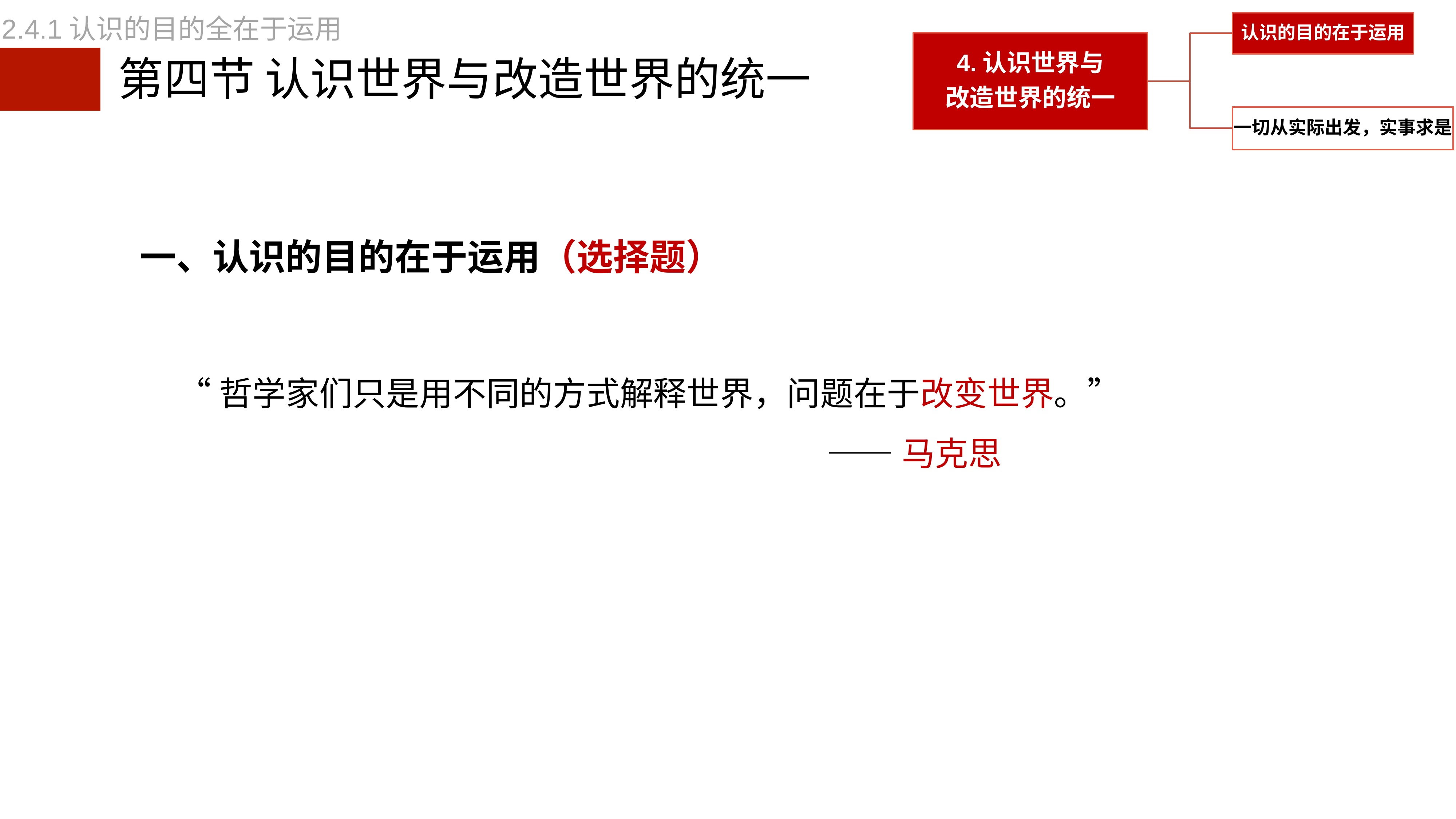

4.认识世界与
改造世界的统一
认识的目的在于运用
一切从实际出发，实事求是
2.4.1认识的目的全在于运用
第四节 认识世界与改造世界的统一
一、认识的目的在于运用（选择题）
“哲学家们只是用不同的方式解释世界，问题在于改变世界。”
                                                                                       ——马克思